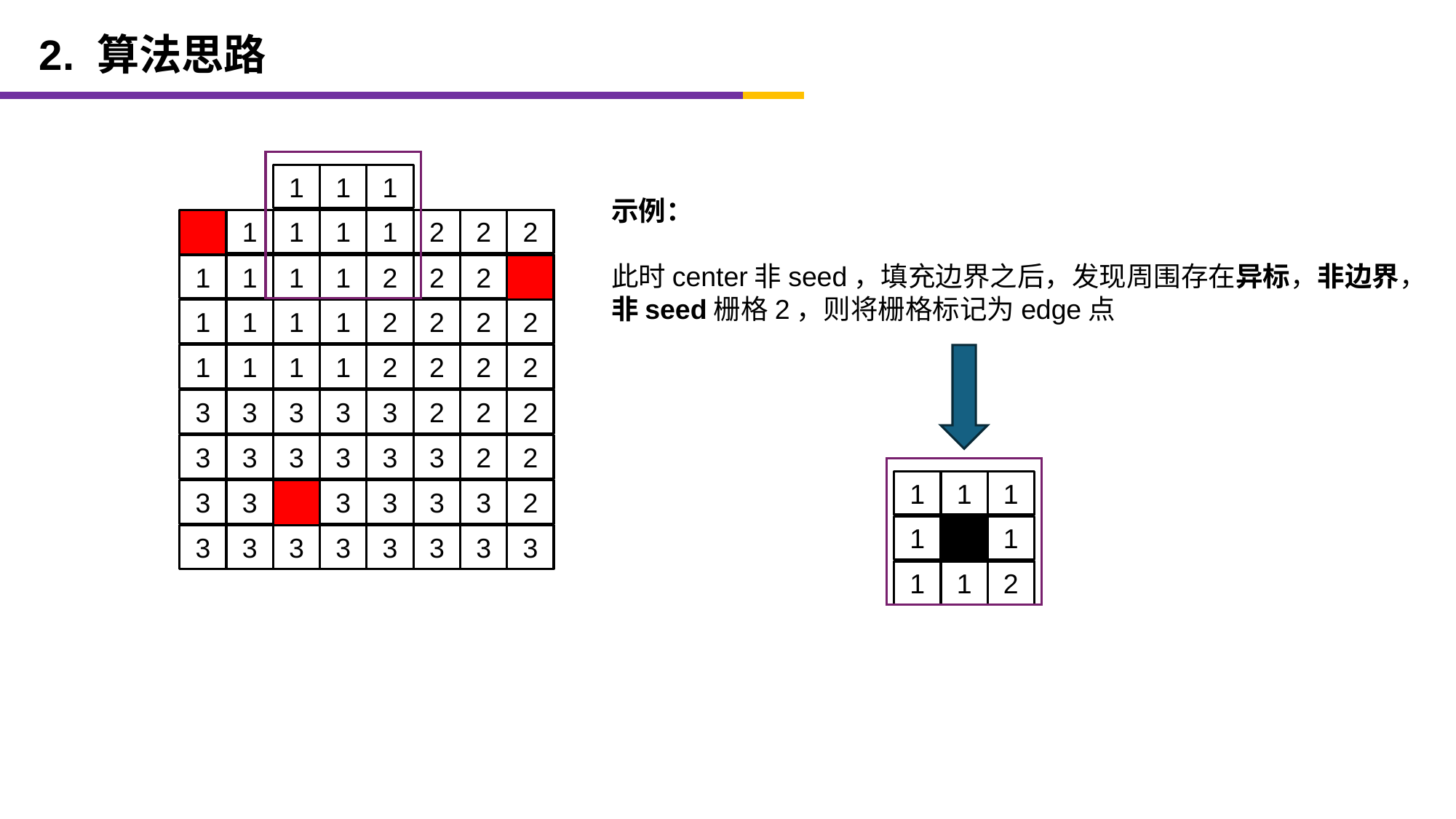

2. 算法思路

1
1
1
示例：

此时center非seed，填充边界之后，发现周围存在异标，非边界，非seed栅格2，则将栅格标记为edge点
2
2
2
1
1
1
1

2
2
1
2
1
1
1
2
2
2
1
2
1
1
1
2

2
2
1
2
1
1
1
2
2
2
3
3
3
3
3
3
2
3
2
3
3
3
3

1
1
1
2
3
3
3
3
3

3
1
1
1
3
3
3
3
3
3
3
3
1
2
1